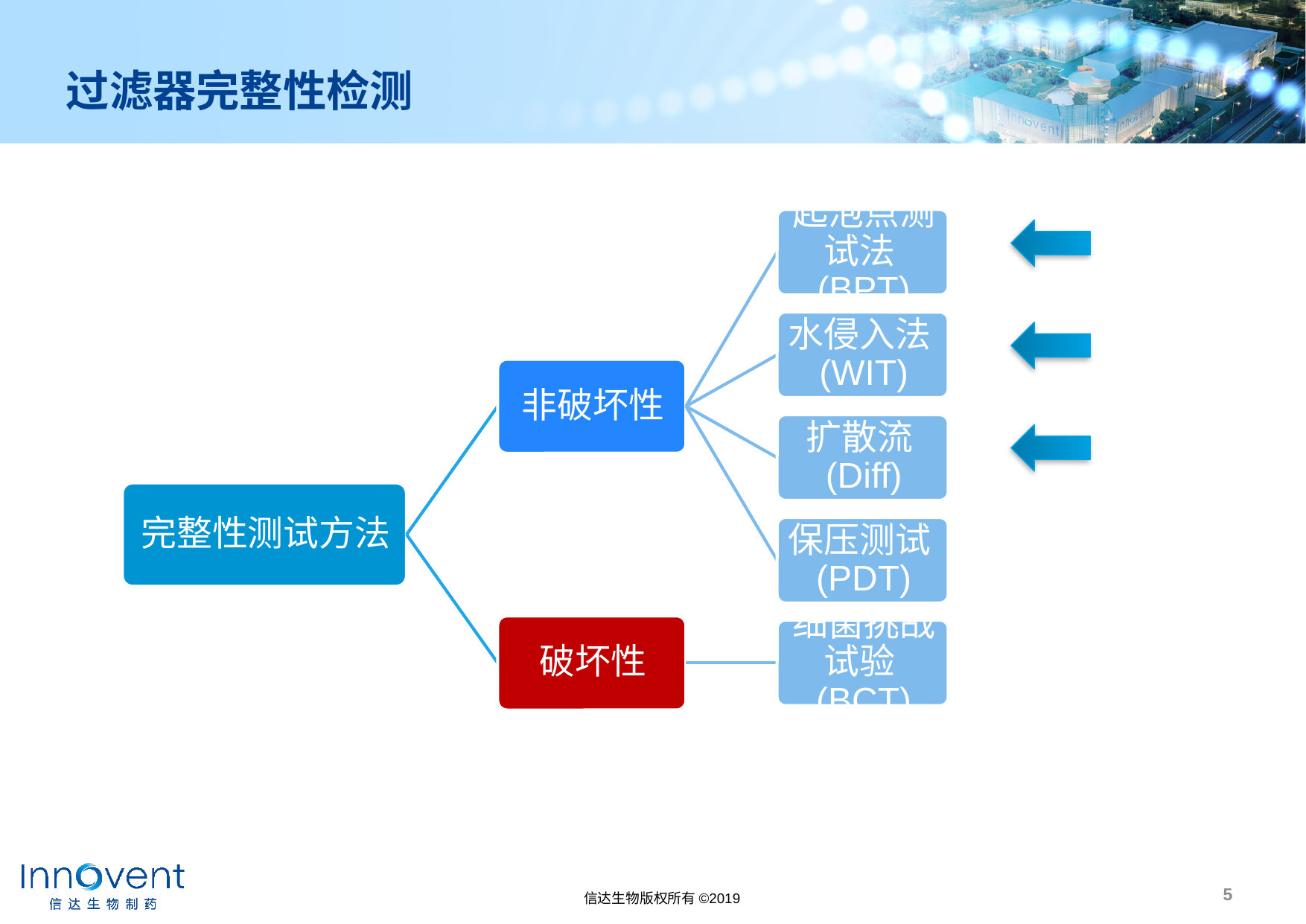

# 过滤器完整性检测
完整性测试方法

非破坏性

起泡点测试法(BPT)

水侵入法(WIT)

扩散流(Diff)

保压测试(PDT)

破坏性

细菌挑战试验(BCT)